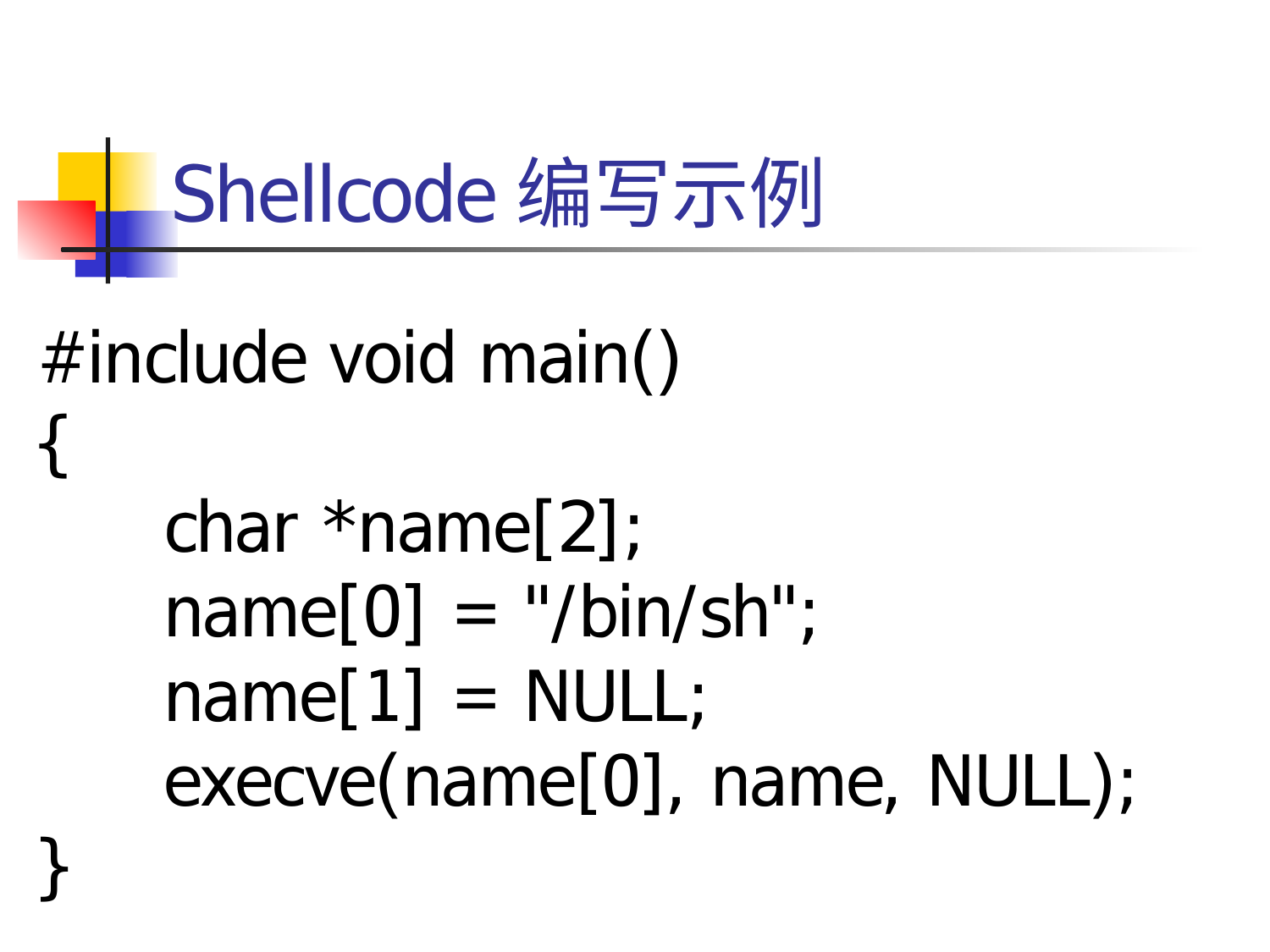

# Shellcode编写示例
#include void main()
{
	char *name[2];
	name[0] = "/bin/sh";
	name[1] = NULL;
	execve(name[0], name, NULL);
}